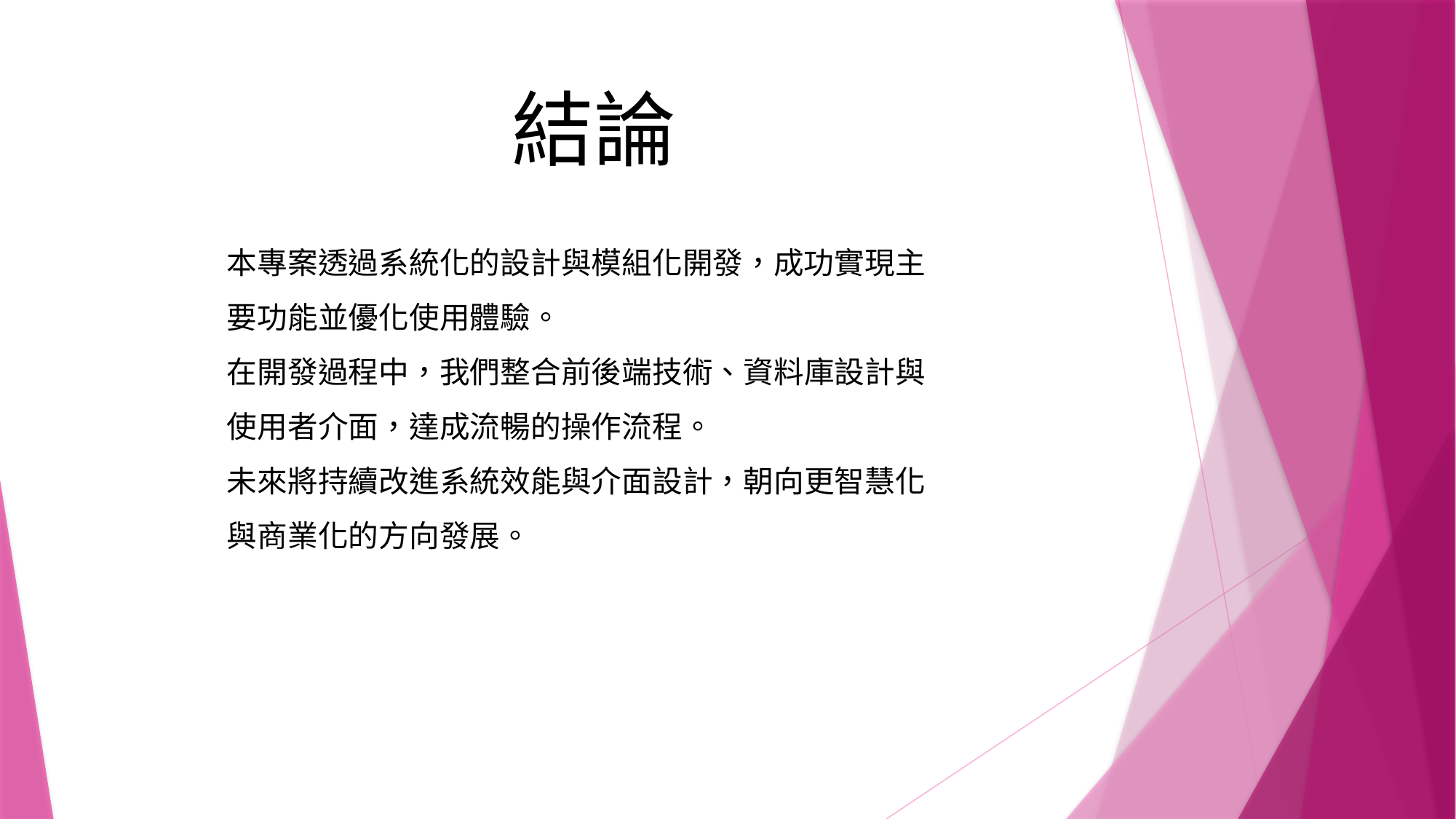

# 結論
本專案透過系統化的設計與模組化開發，成功實現主要功能並優化使用體驗。
在開發過程中，我們整合前後端技術、資料庫設計與使用者介面，達成流暢的操作流程。
未來將持續改進系統效能與介面設計，朝向更智慧化與商業化的方向發展。